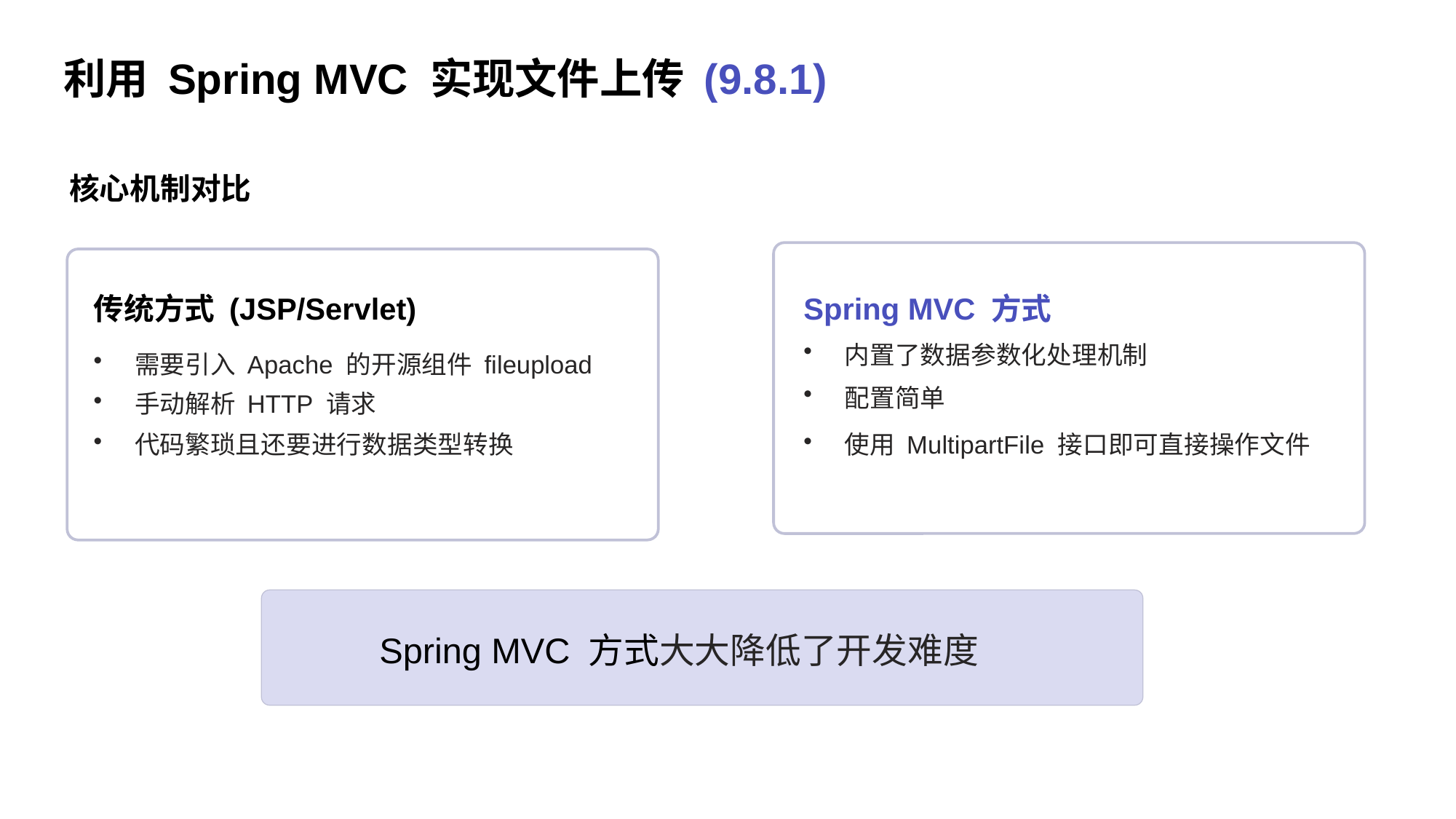

利用 Spring MVC 实现文件上传 (9.8.1)
核心机制对比

Spring MVC 方式
传统方式 (JSP/Servlet)
内置了数据参数化处理机制
需要引入 Apache 的开源组件 fileupload

配置简单
手动解析 HTTP 请求
代码繁琐且还要进行数据类型转换
使用 MultipartFile 接口即可直接操作文件

Spring MVC 方式大大降低了开发难度